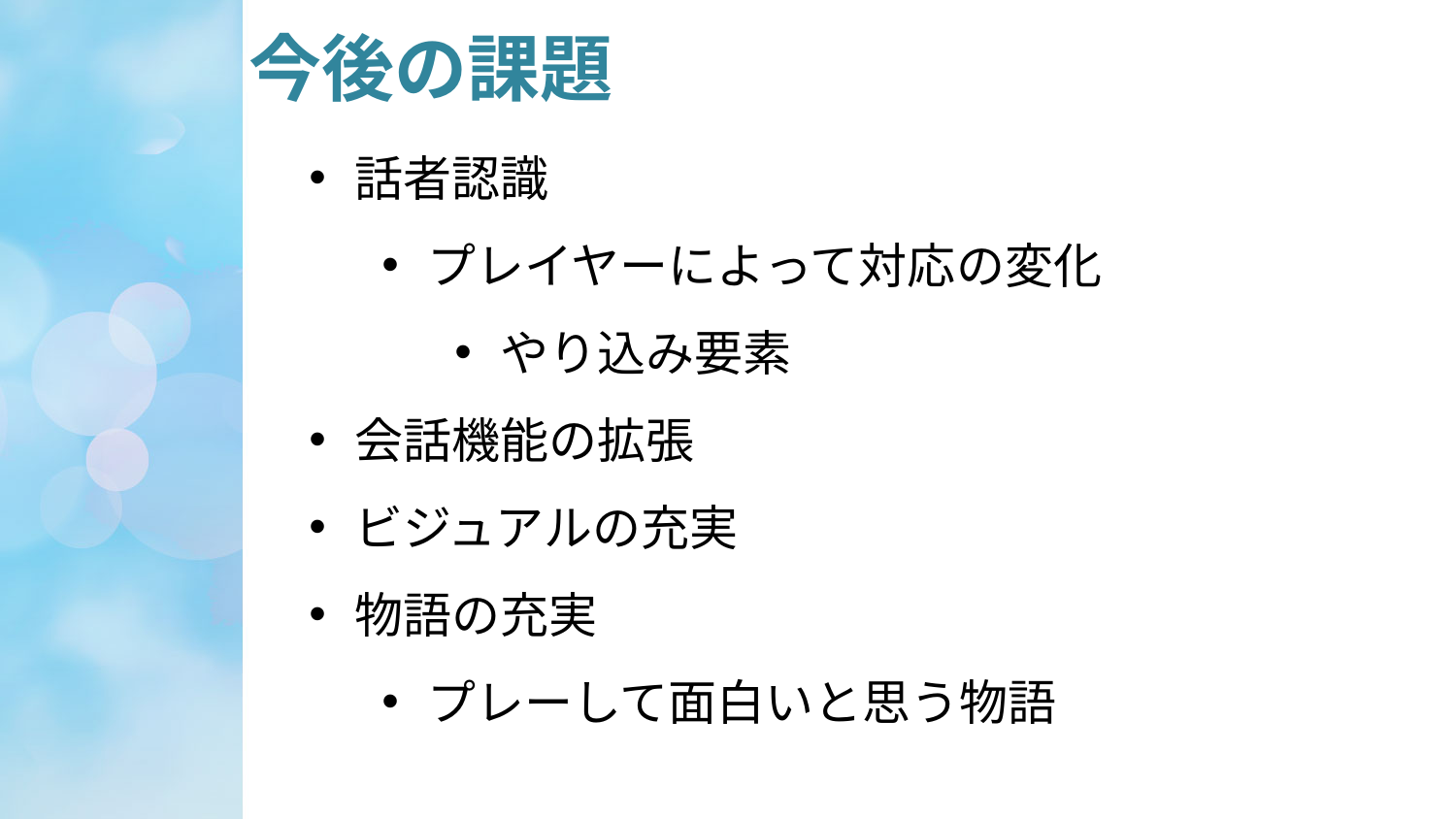

# 今後の課題
話者認識
プレイヤーによって対応の変化
やり込み要素
会話機能の拡張
ビジュアルの充実
物語の充実
プレーして面白いと思う物語